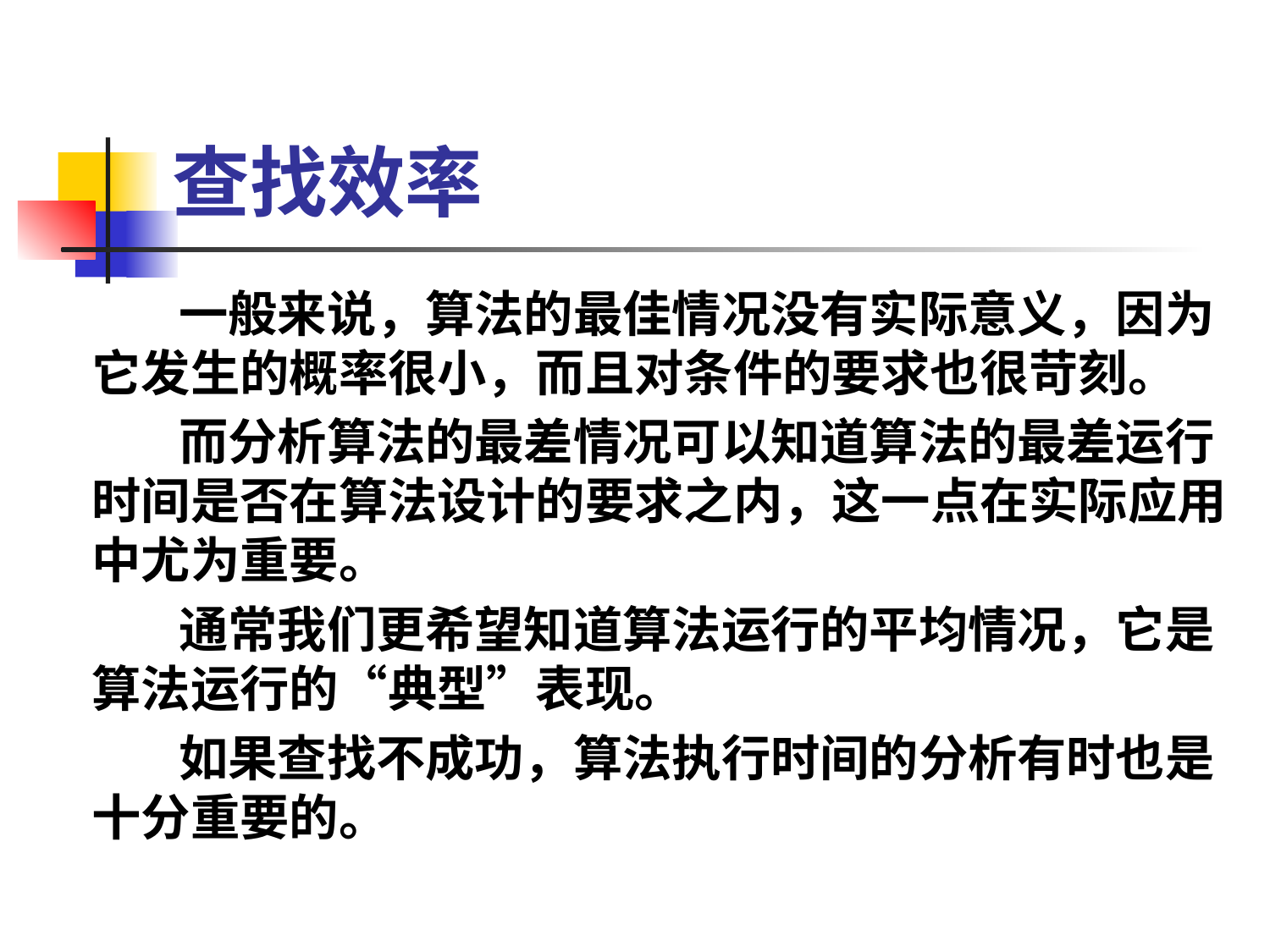

# 查找效率
一般来说，算法的最佳情况没有实际意义，因为它发生的概率很小，而且对条件的要求也很苛刻。
而分析算法的最差情况可以知道算法的最差运行时间是否在算法设计的要求之内，这一点在实际应用中尤为重要。
通常我们更希望知道算法运行的平均情况，它是算法运行的“典型”表现。
如果查找不成功，算法执行时间的分析有时也是十分重要的。
9